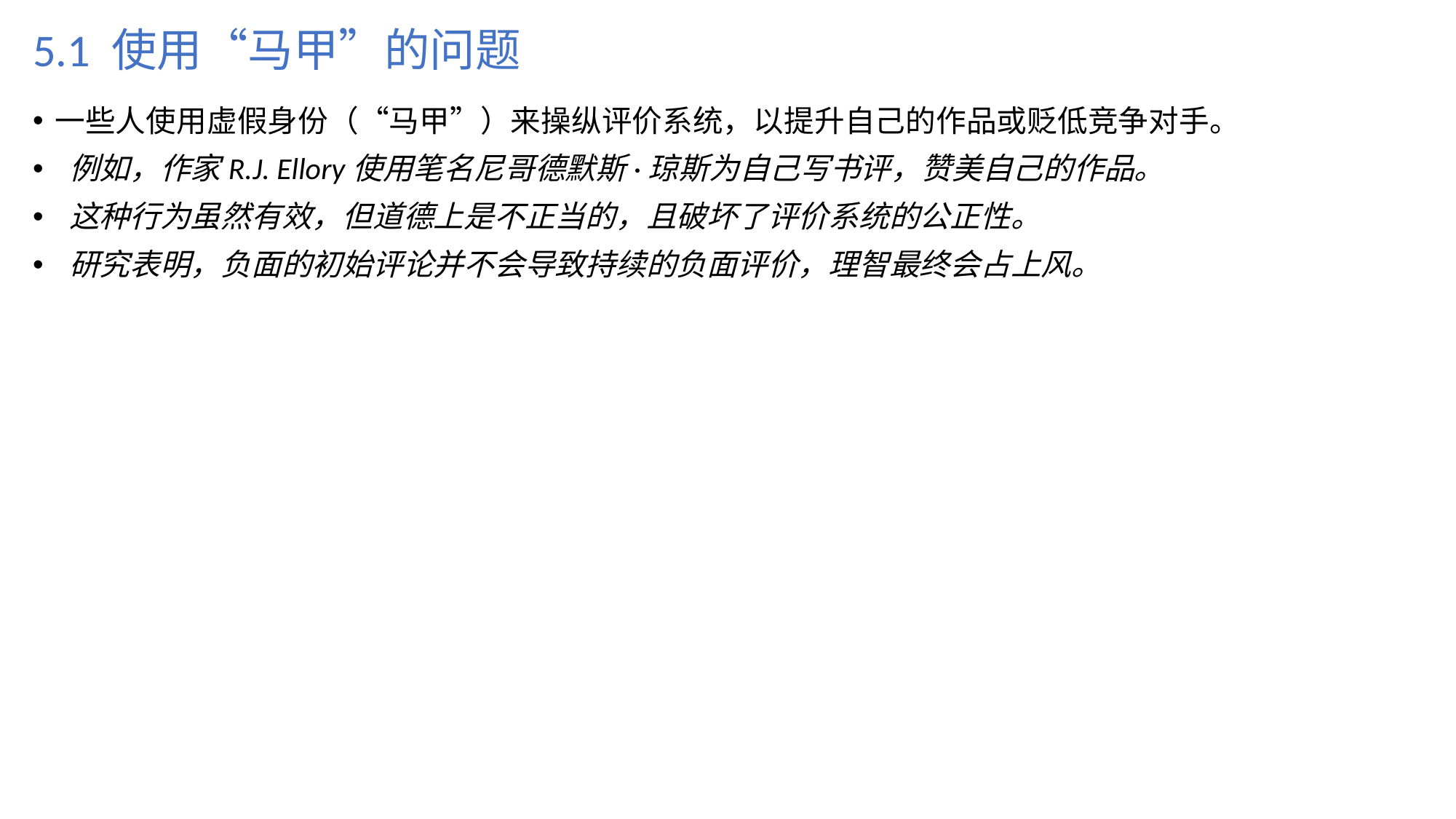

# 5.1 使用“马甲”的问题
一些人使用虚假身份（“马甲”）来操纵评价系统，以提升自己的作品或贬低竞争对手。
 例如，作家R.J. Ellory使用笔名尼哥德默斯·琼斯为自己写书评，赞美自己的作品。
 这种行为虽然有效，但道德上是不正当的，且破坏了评价系统的公正性。
 研究表明，负面的初始评论并不会导致持续的负面评价，理智最终会占上风。